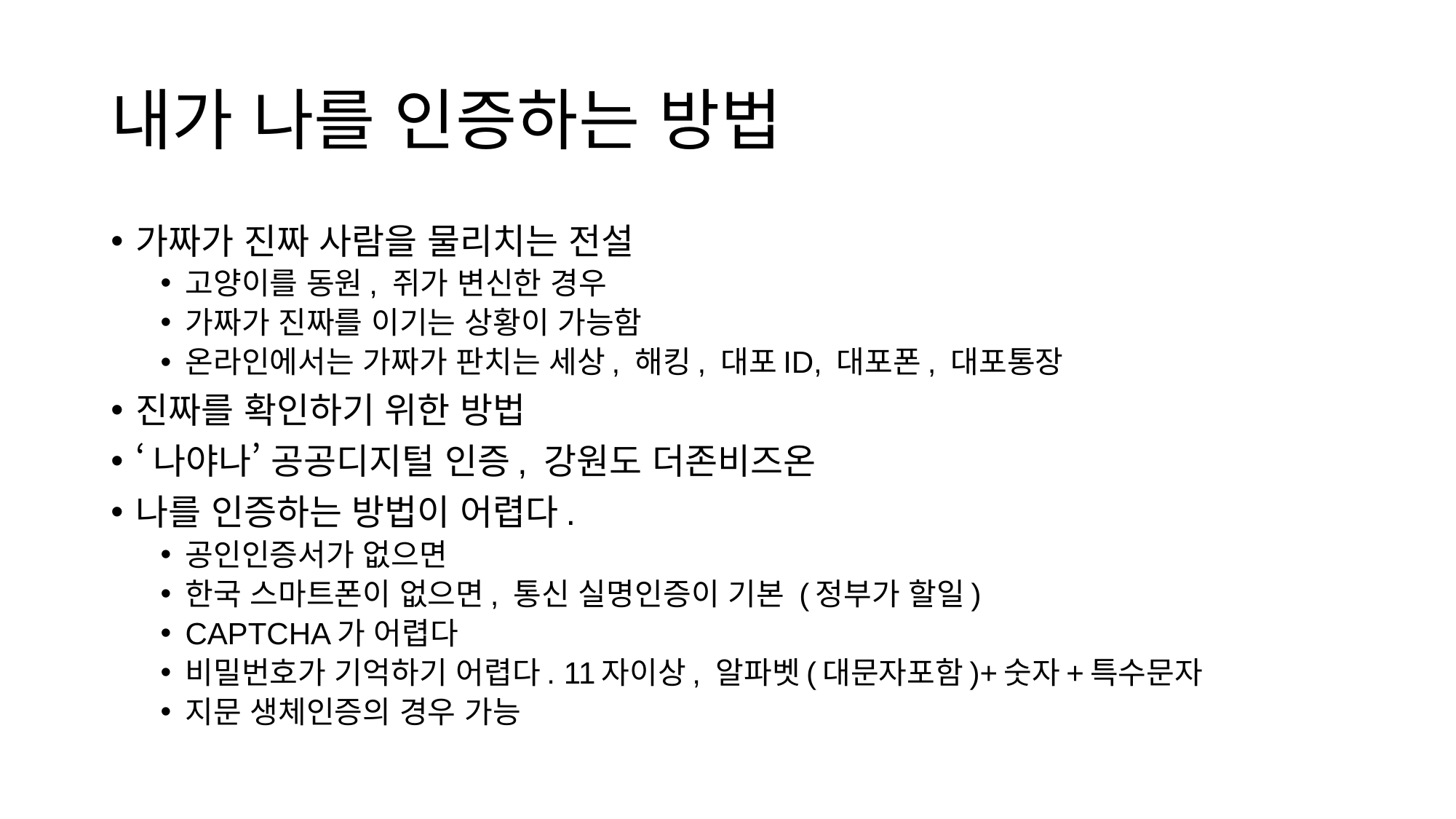

# 내가 나를 인증하는 방법
가짜가 진짜 사람을 물리치는 전설
고양이를 동원, 쥐가 변신한 경우
가짜가 진짜를 이기는 상황이 가능함
온라인에서는 가짜가 판치는 세상, 해킹, 대포ID, 대포폰, 대포통장
진짜를 확인하기 위한 방법
‘나야나’ 공공디지털 인증, 강원도 더존비즈온
나를 인증하는 방법이 어렵다.
공인인증서가 없으면
한국 스마트폰이 없으면, 통신 실명인증이 기본 (정부가 할일)
CAPTCHA가 어렵다
비밀번호가 기억하기 어렵다. 11자이상, 알파벳(대문자포함)+숫자+특수문자
지문 생체인증의 경우 가능